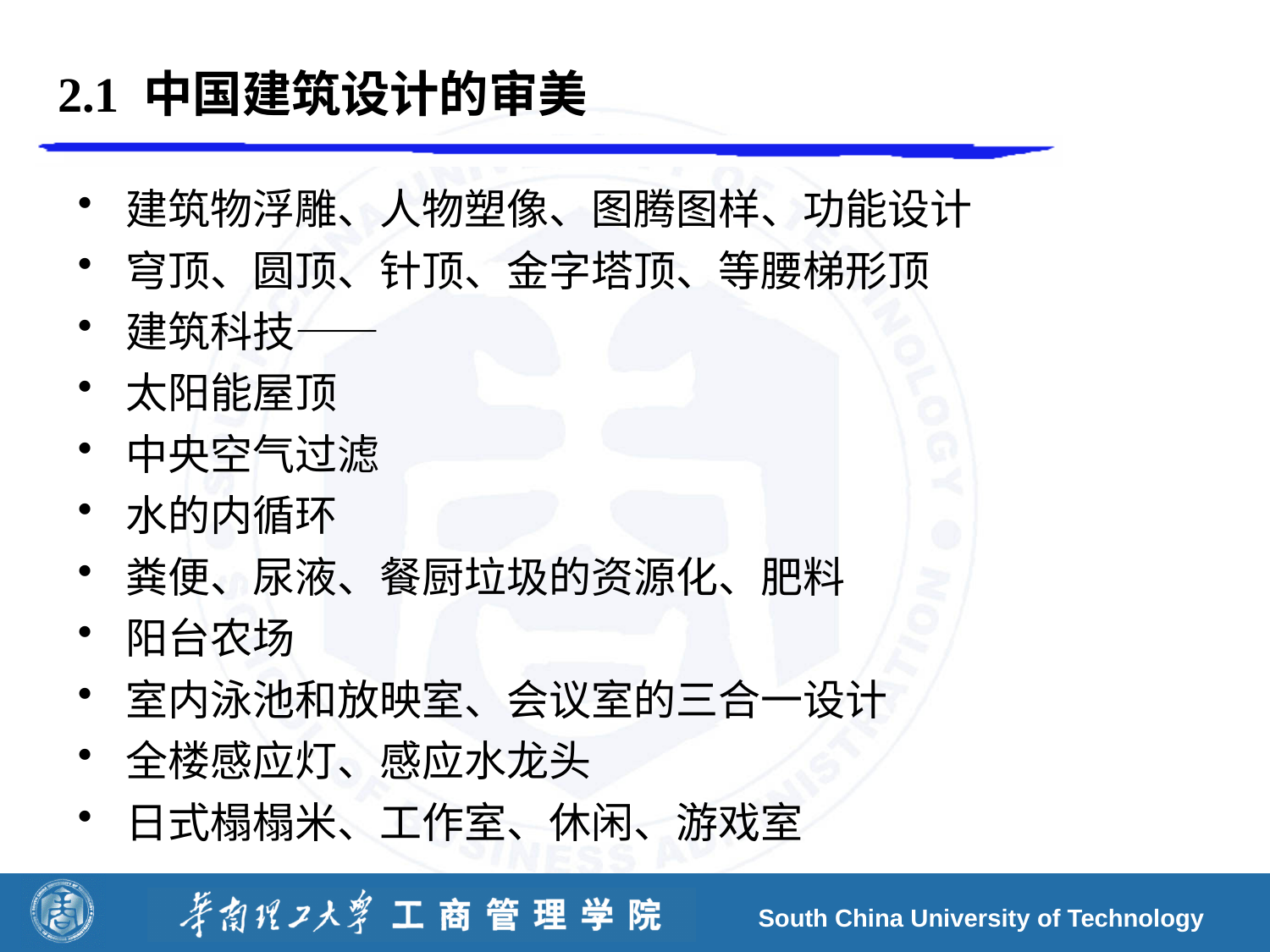

# 2.1 中国建筑设计的审美
建筑物浮雕、人物塑像、图腾图样、功能设计
穹顶、圆顶、针顶、金字塔顶、等腰梯形顶
建筑科技——
太阳能屋顶
中央空气过滤
水的内循环
粪便、尿液、餐厨垃圾的资源化、肥料
阳台农场
室内泳池和放映室、会议室的三合一设计
全楼感应灯、感应水龙头
日式榻榻米、工作室、休闲、游戏室
South China University of Technology